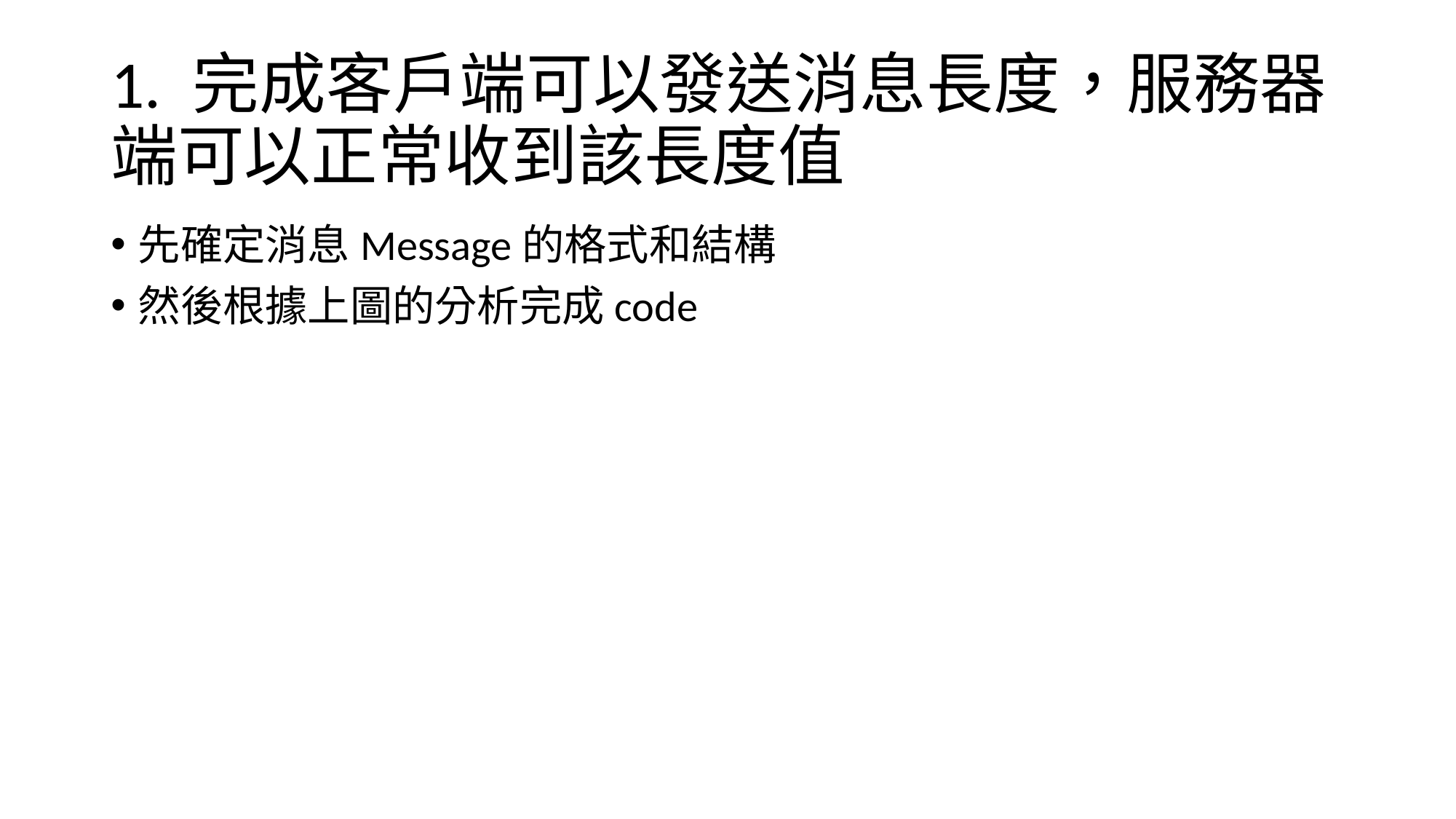

# 1. 完成客戶端可以發送消息長度，服務器端可以正常收到該長度值
先確定消息Message的格式和結構
然後根據上圖的分析完成code